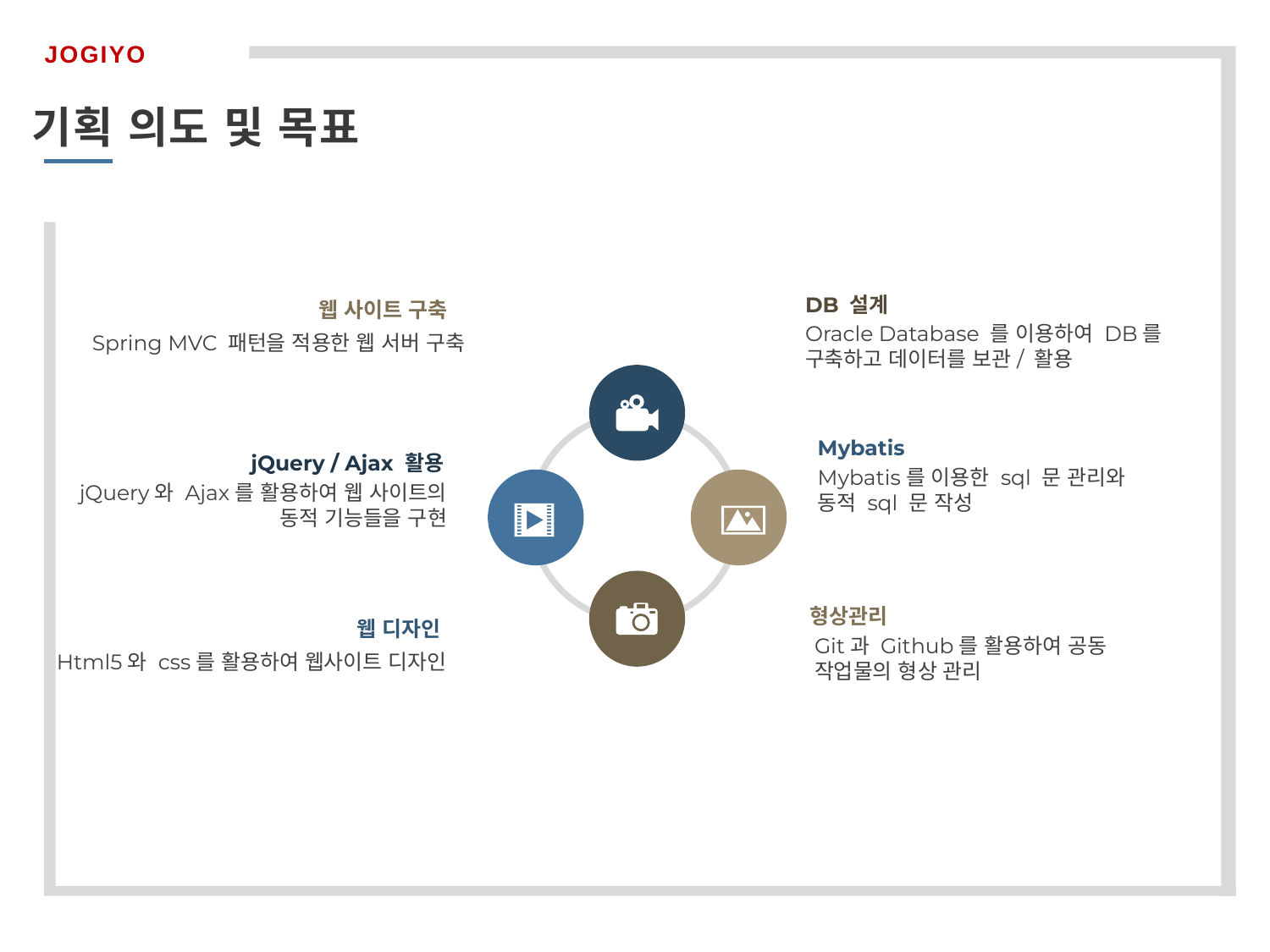

JOGIYO

기획 의도 및 목표
DB 설계
Oracle Database 를 이용하여 DB를 구축하고 데이터를 보관/ 활용
웹 사이트 구축
Spring MVC 패턴을 적용한 웹 서버 구축

Mybatis
Mybatis를 이용한 sql 문 관리와
동적 sql 문 작성
jQuery / Ajax 활용
jQuery와 Ajax를 활용하여 웹 사이트의 동적 기능들을 구현

형상관리
Git과 Github를 활용하여 공동 작업물의 형상 관리

웹 디자인
Html5와 css를 활용하여 웹사이트 디자인